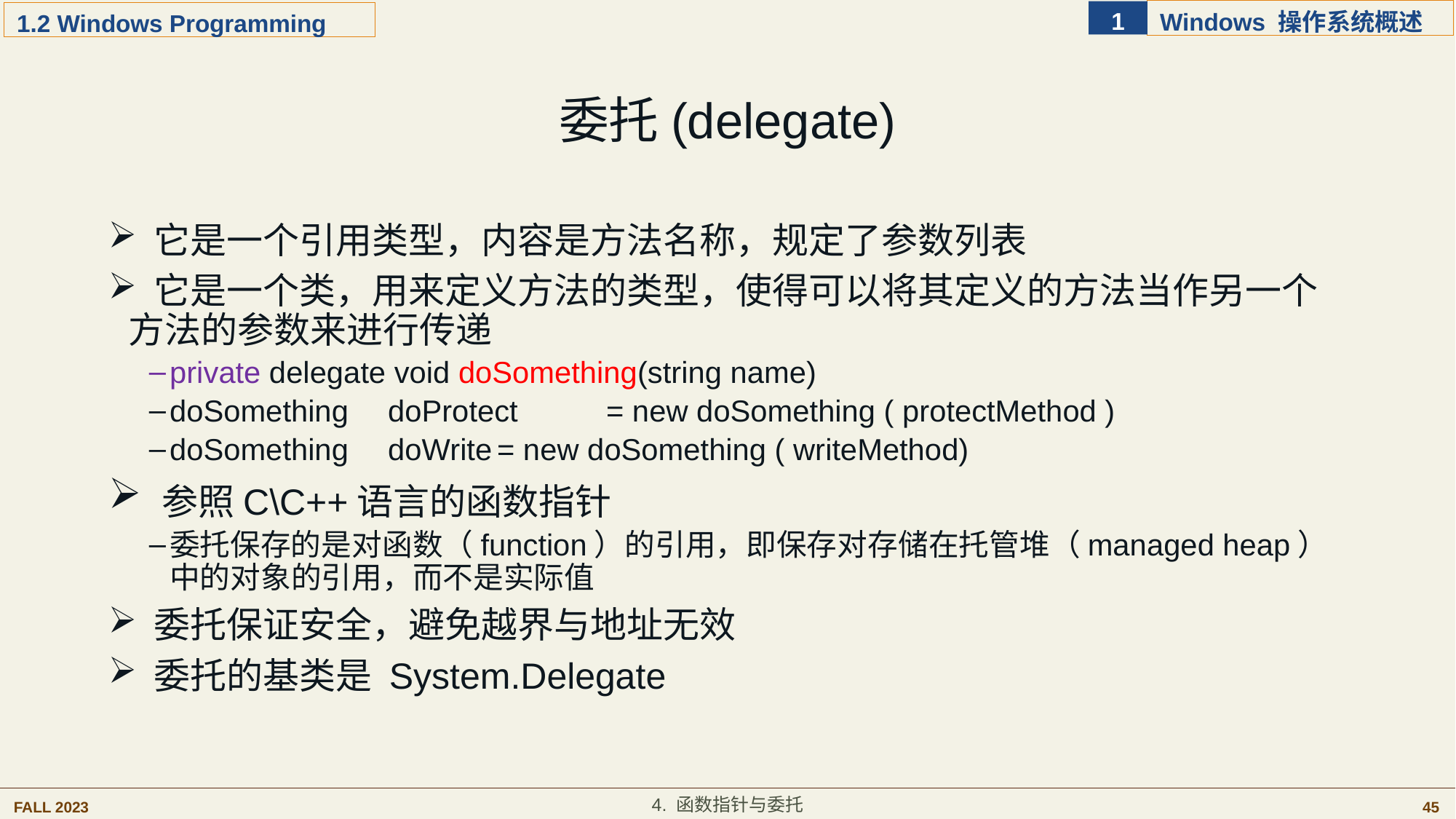

委托(delegate)
 它是一个引用类型，内容是方法名称，规定了参数列表
 它是一个类，用来定义方法的类型，使得可以将其定义的方法当作另一个方法的参数来进行传递
private delegate void doSomething(string name)
doSomething	doProtect	= new doSomething ( protectMethod )
doSomething	doWrite	= new doSomething ( writeMethod)
 参照C\C++语言的函数指针
委托保存的是对函数（function）的引用，即保存对存储在托管堆（managed heap）中的对象的引用，而不是实际值
 委托保证安全，避免越界与地址无效
 委托的基类是 System.Delegate
4. 函数指针与委托